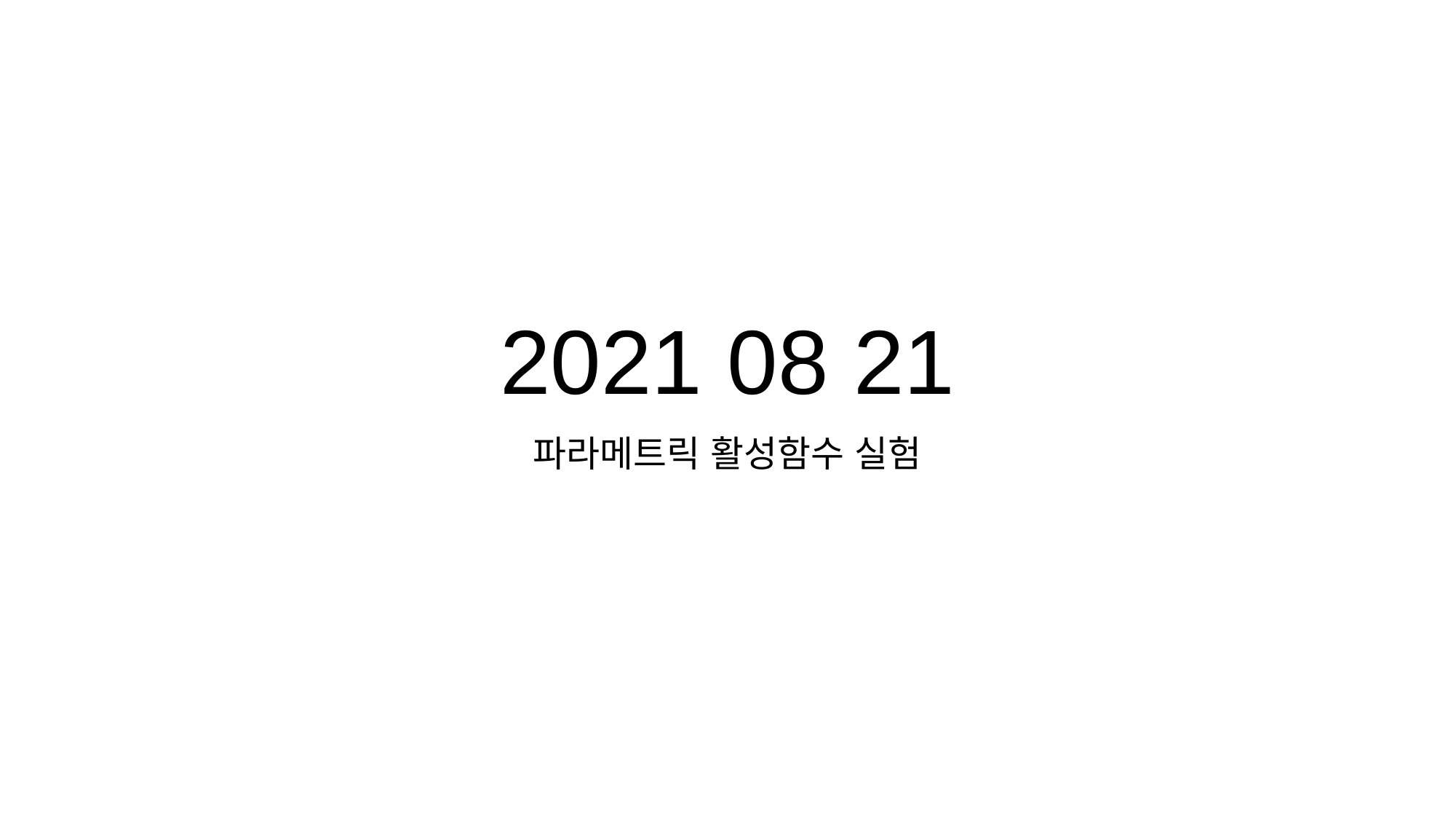

# 2021 08 21
파라메트릭 활성함수 실험